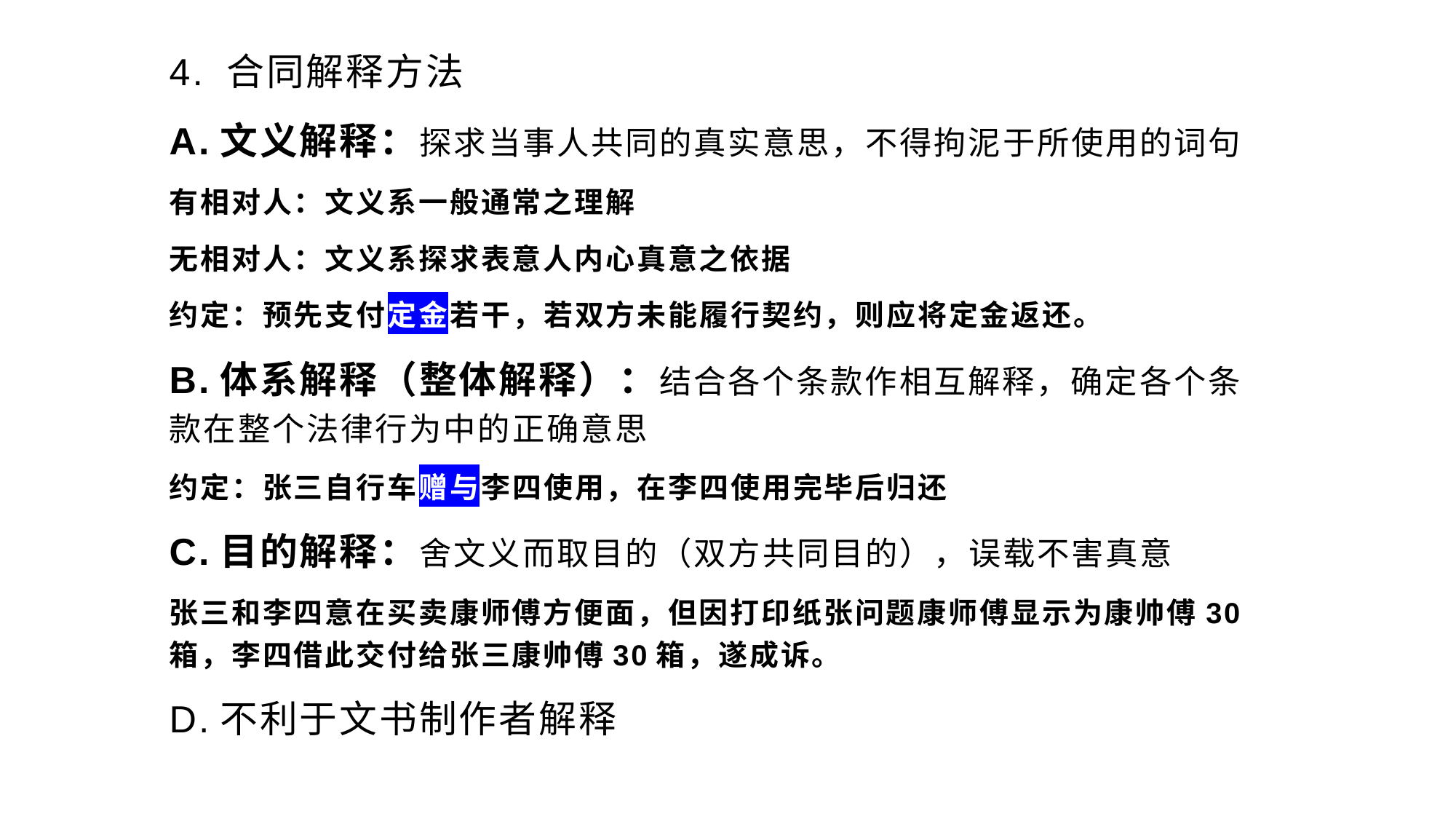

# 4. 合同解释方法
A.文义解释：探求当事人共同的真实意思，不得拘泥于所使用的词句
有相对人：文义系一般通常之理解
无相对人：文义系探求表意人内心真意之依据
约定：预先支付定金若干，若双方未能履行契约，则应将定金返还。
B.体系解释（整体解释）：结合各个条款作相互解释，确定各个条款在整个法律行为中的正确意思
约定：张三自行车赠与李四使用，在李四使用完毕后归还
C.目的解释：舍文义而取目的（双方共同目的），误载不害真意
张三和李四意在买卖康师傅方便面，但因打印纸张问题康师傅显示为康帅傅30箱，李四借此交付给张三康帅傅30箱，遂成诉。
D.不利于文书制作者解释